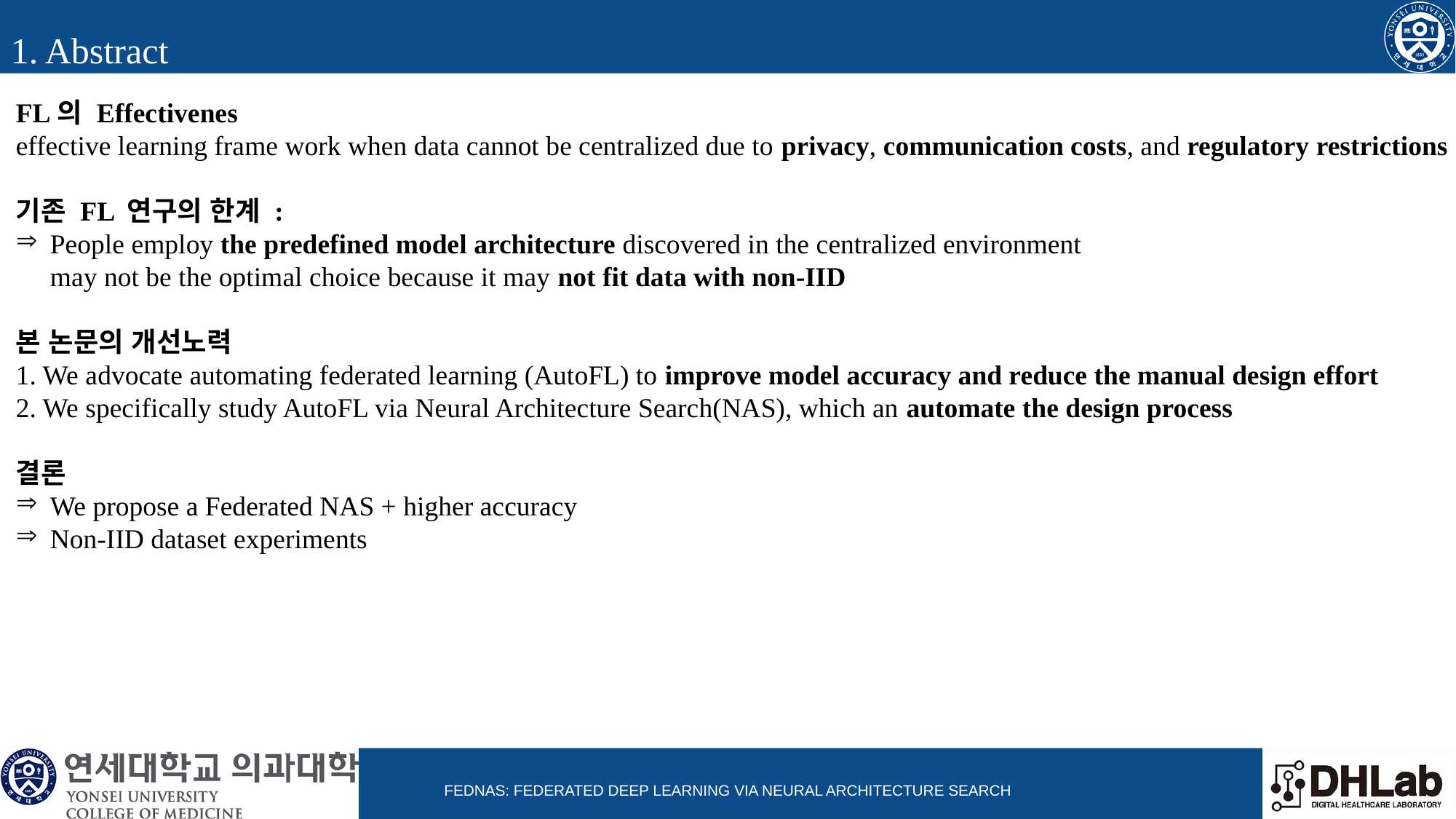

1. Abstract
FL의 Effectivenes
effective learning frame work when data cannot be centralized due to privacy, communication costs, and regulatory restrictions

기존 FL 연구의 한계 :
People employ the predefined model architecture discovered in the centralized environment
may not be the optimal choice because it may not fit data with non-IID

본 논문의 개선노력
1. We advocate automating federated learning (AutoFL) to improve model accuracy and reduce the manual design effort
2. We specifically study AutoFL via Neural Architecture Search(NAS), which an automate the design process

결론
We propose a Federated NAS + higher accuracy
Non-IID dataset experiments